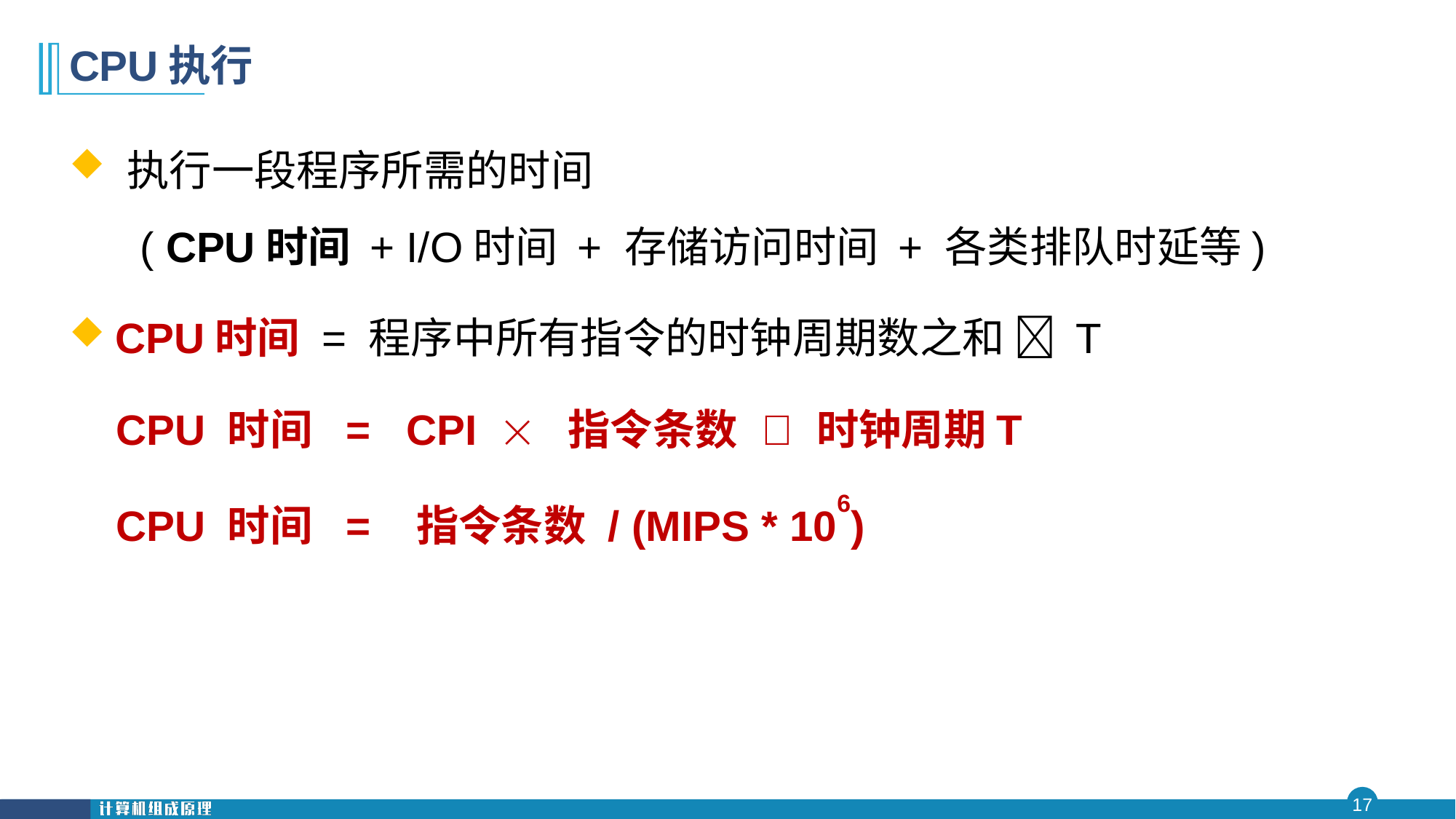

# CPU执行
 执行一段程序所需的时间
      ( CPU时间 + I/O时间 + 存储访问时间 + 各类排队时延等)
 CPU时间 = 程序中所有指令的时钟周期数之和 × T
    CPU 时间  =   CPI  ×  指令条数  ×  时钟周期T
    CPU 时间  =   指令条数 / (MIPS * 106)